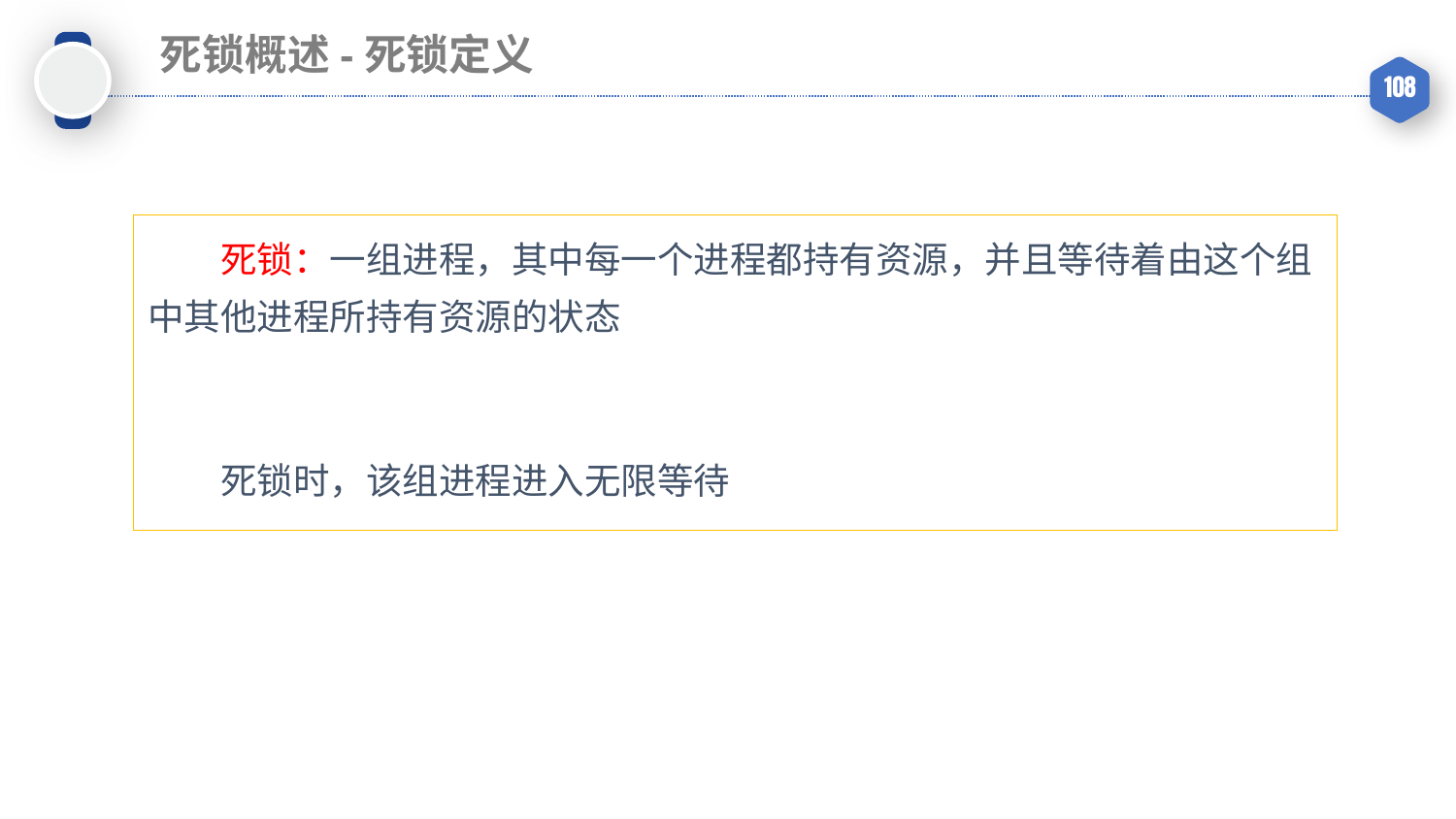

死锁概述-死锁定义
死锁：一组进程，其中每一个进程都持有资源，并且等待着由这个组中其他进程所持有资源的状态

死锁时，该组进程进入无限等待